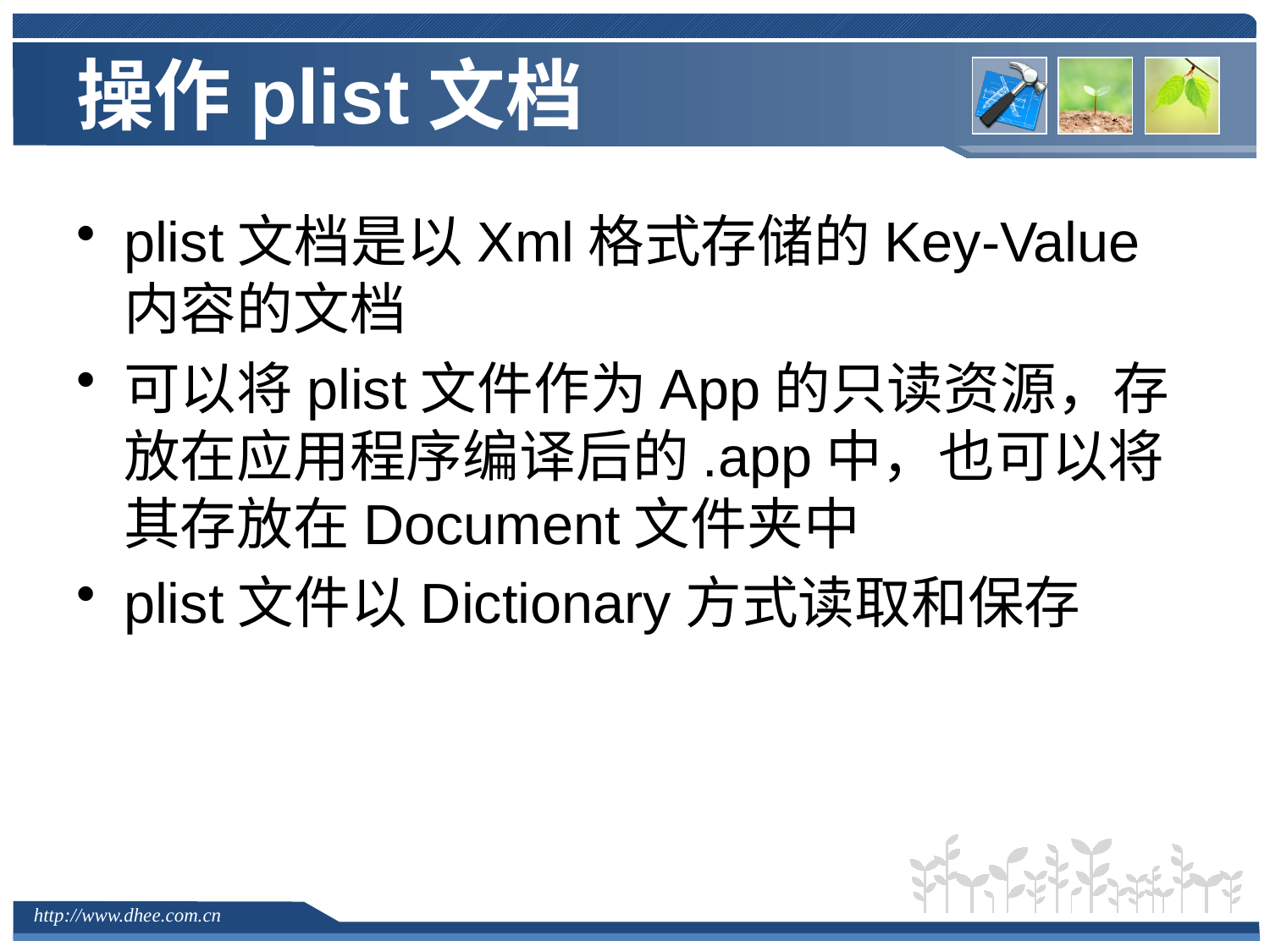

# 操作plist文档
plist文档是以Xml格式存储的Key-Value内容的文档
可以将plist文件作为App的只读资源，存放在应用程序编译后的.app中，也可以将其存放在Document文件夹中
plist文件以Dictionary方式读取和保存